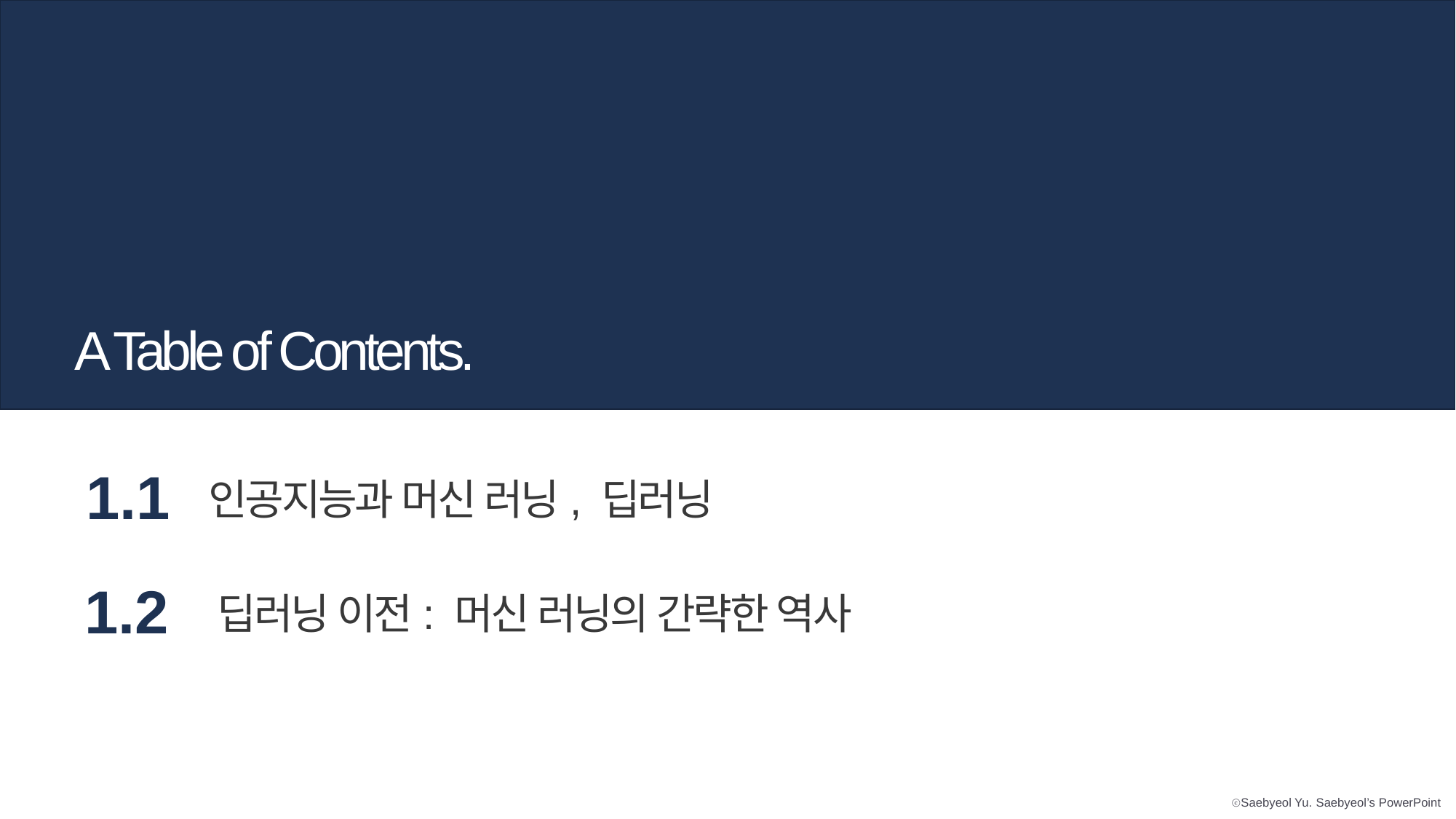

A Table of Contents.
1.1
인공지능과 머신 러닝, 딥러닝
1.2
딥러닝 이전: 머신 러닝의 간략한 역사